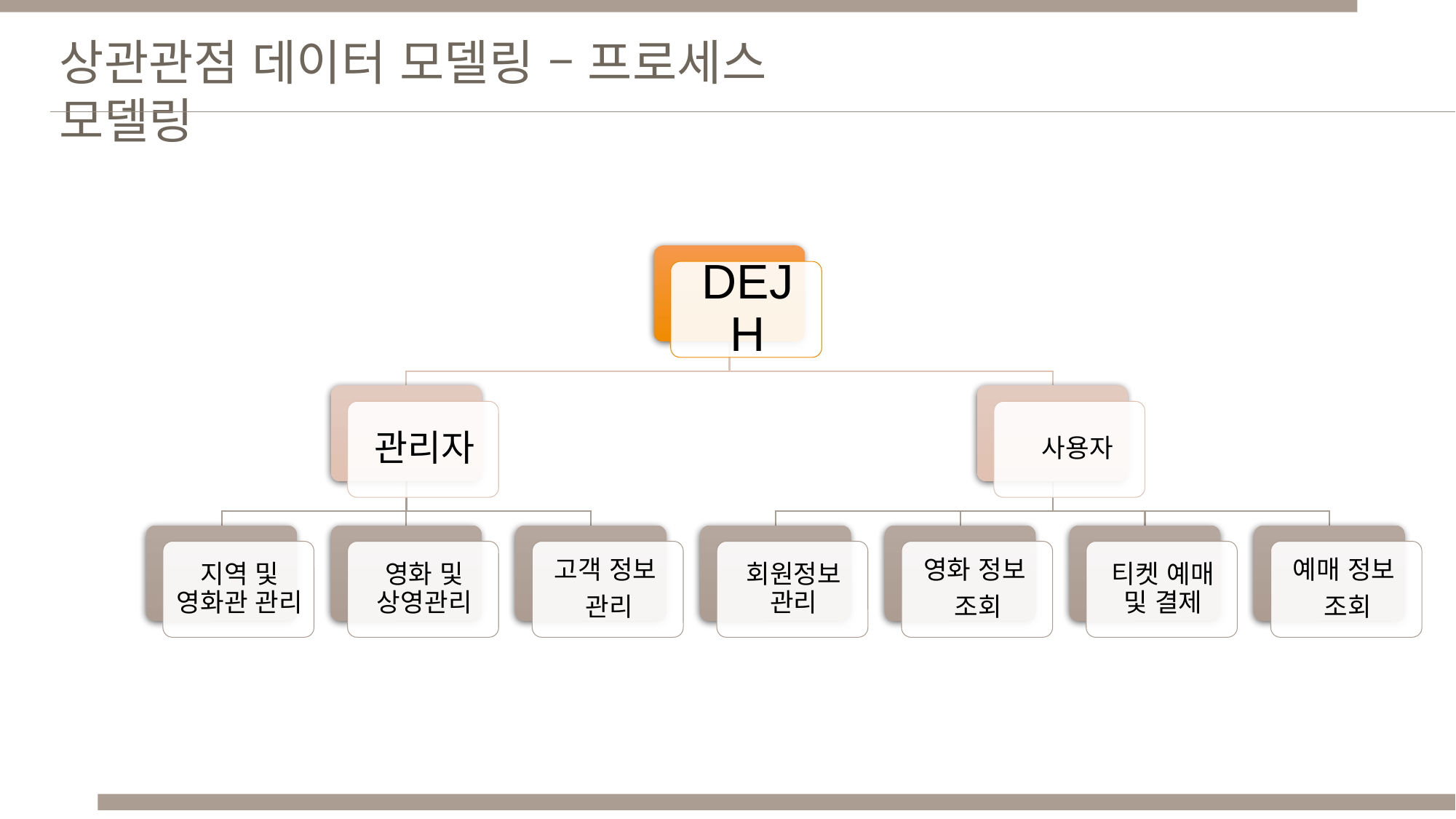

상관관점 데이터 모델링 – 프로세스 모델링
DEJH
관리자
지역 및 영화관 관리
영화 및 상영관리
고객 정보
관리
 사용자
회원정보 관리
영화 정보
조회
티켓 예매 및 결제
예매 정보
조회